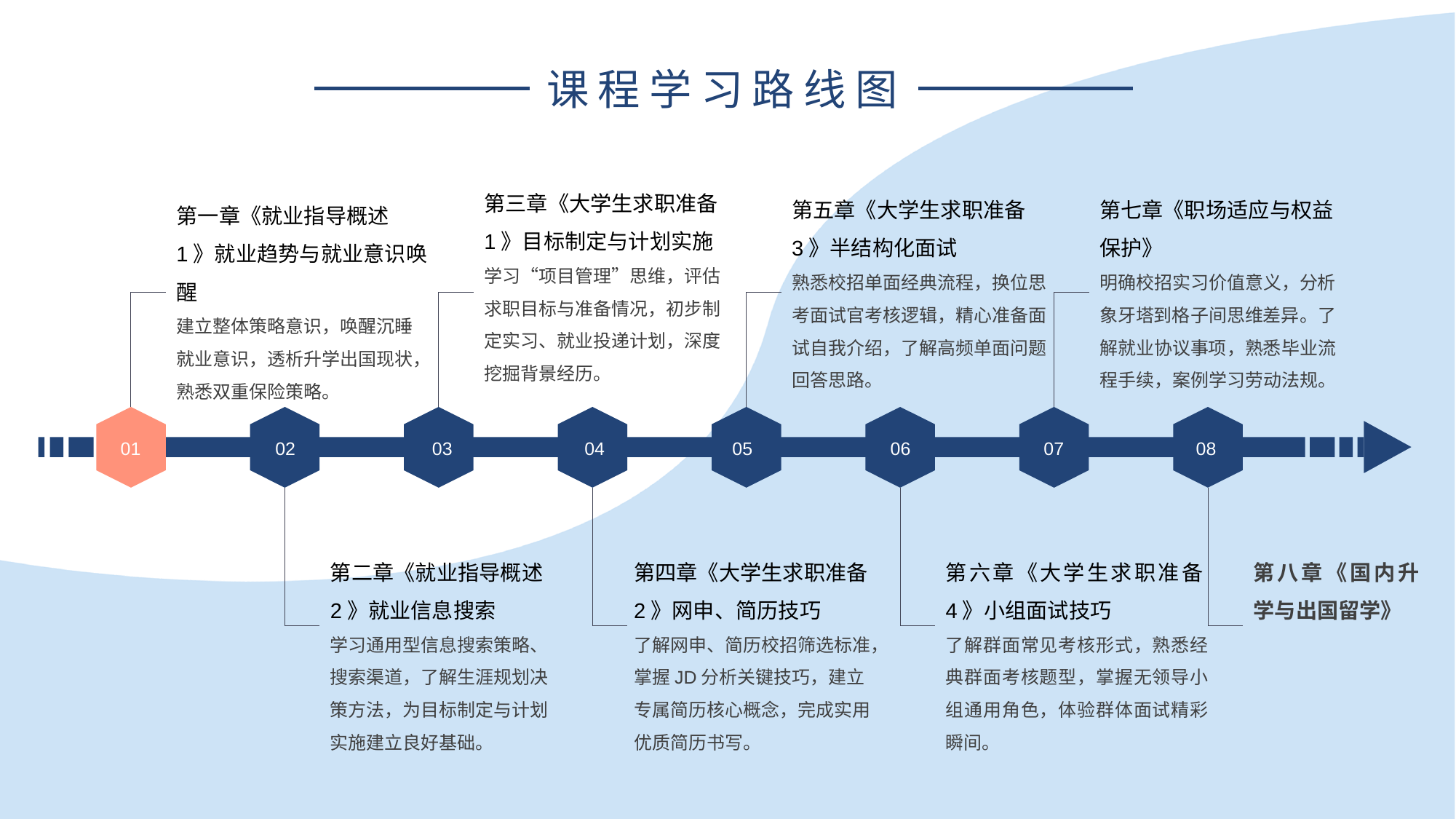

课程学习路线图
第三章《大学生求职准备1》目标制定与计划实施
学习“项目管理”思维，评估求职目标与准备情况，初步制定实习、就业投递计划，深度挖掘背景经历。

第五章《大学生求职准备3》半结构化面试
熟悉校招单面经典流程，换位思考面试官考核逻辑，精心准备面试自我介绍，了解高频单面问题回答思路。
第七章《职场适应与权益保护》
明确校招实习价值意义，分析象牙塔到格子间思维差异。了解就业协议事项，熟悉毕业流程手续，案例学习劳动法规。
第一章《就业指导概述1》就业趋势与就业意识唤醒
建立整体策略意识，唤醒沉睡就业意识，透析升学出国现状，熟悉双重保险策略。

02

03

04

05

06

07

08

01

第二章《就业指导概述2》就业信息搜索
学习通用型信息搜索策略、搜索渠道，了解生涯规划决策方法，为目标制定与计划实施建立良好基础。
第四章《大学生求职准备2》网申、简历技巧
了解网申、简历校招筛选标准，掌握JD分析关键技巧，建立专属简历核心概念，完成实用优质简历书写。
第六章《大学生求职准备4》小组面试技巧
了解群面常见考核形式，熟悉经典群面考核题型，掌握无领导小组通用角色，体验群体面试精彩瞬间。
第八章《国内升学与出国留学》